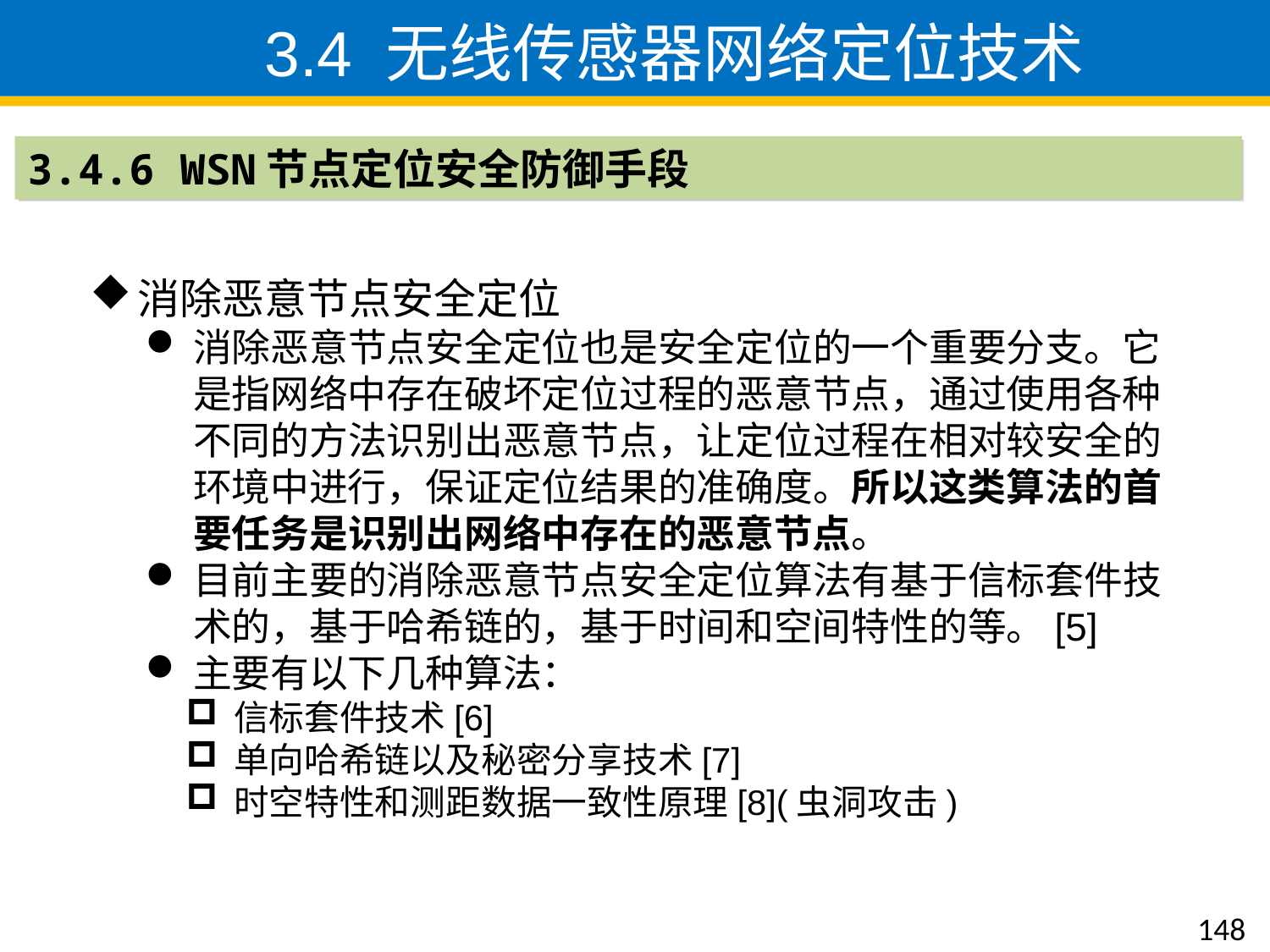

3.4 无线传感器网络定位技术

3.4.6 WSN节点定位安全防御手段
消除恶意节点安全定位
消除恶意节点安全定位也是安全定位的一个重要分支。它是指网络中存在破坏定位过程的恶意节点，通过使用各种不同的方法识别出恶意节点，让定位过程在相对较安全的环境中进行，保证定位结果的准确度。所以这类算法的首要任务是识别出网络中存在的恶意节点。
目前主要的消除恶意节点安全定位算法有基于信标套件技术的，基于哈希链的，基于时间和空间特性的等。[5]
主要有以下几种算法：
信标套件技术[6]
单向哈希链以及秘密分享技术[7]
时空特性和测距数据一致性原理[8](虫洞攻击)
148